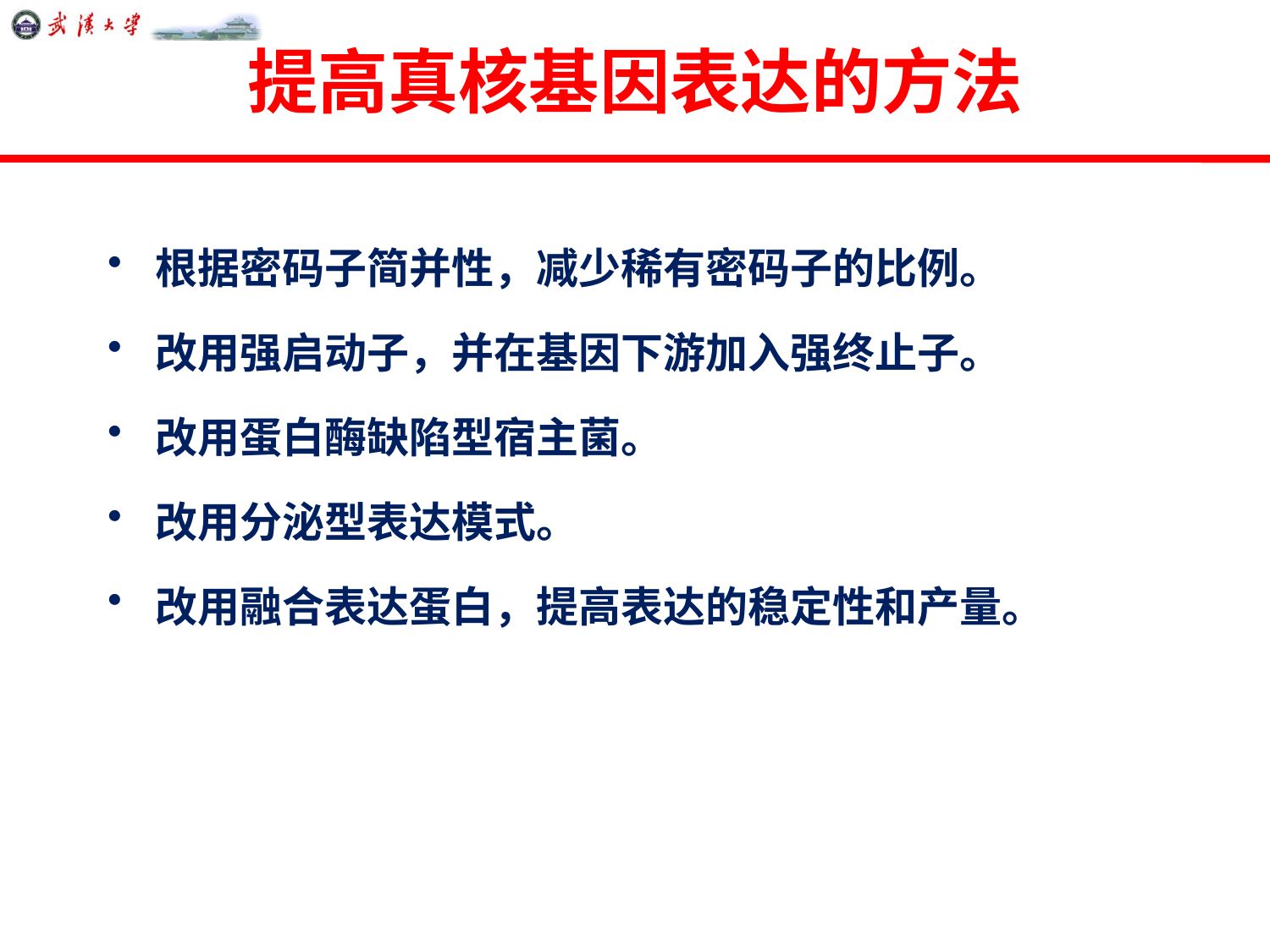

# 提高真核基因表达的方法
根据密码子简并性，减少稀有密码子的比例。
改用强启动子，并在基因下游加入强终止子。
改用蛋白酶缺陷型宿主菌。
改用分泌型表达模式。
改用融合表达蛋白，提高表达的稳定性和产量。